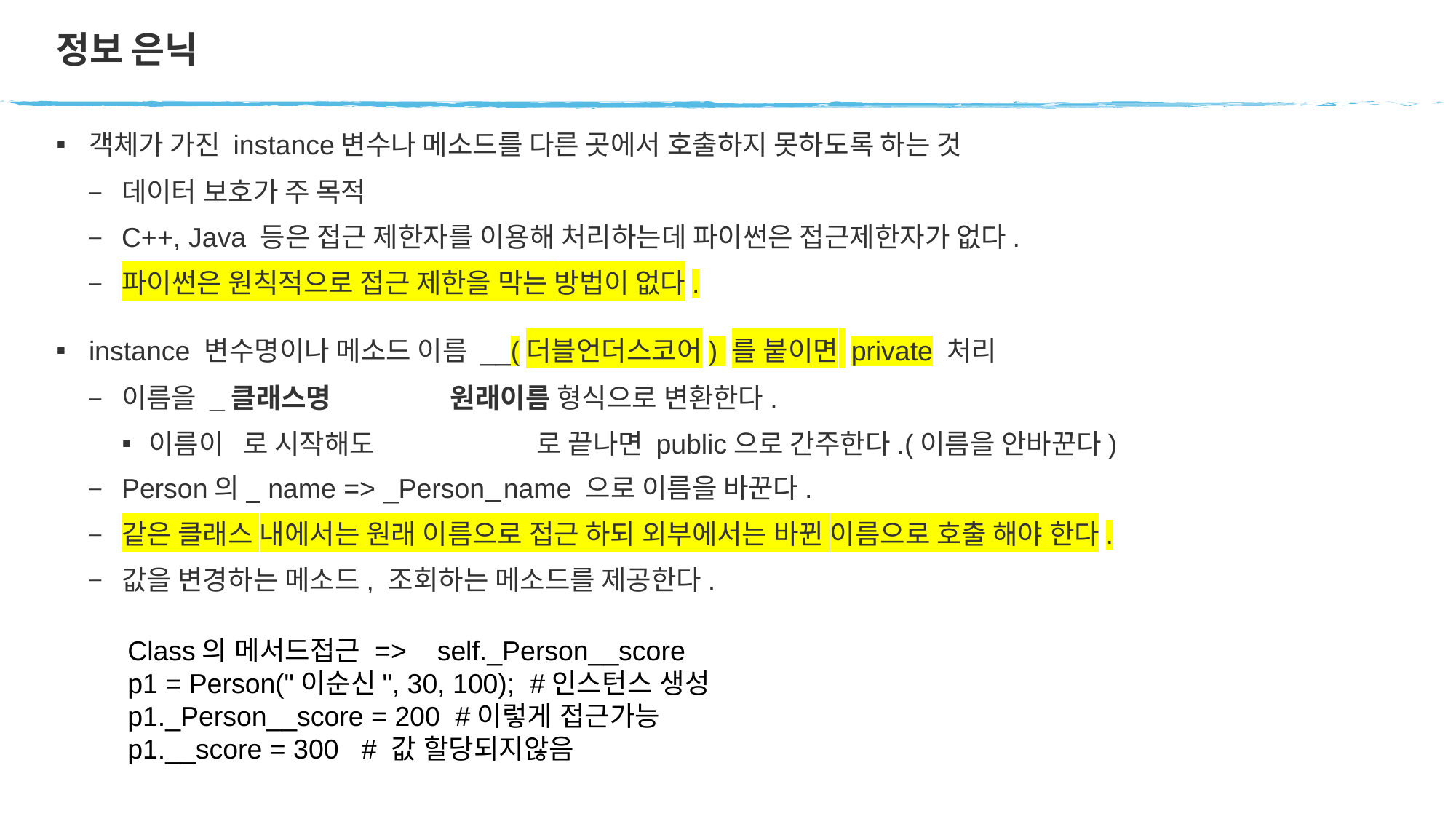

# 정보 은닉
객체가 가진 instance변수나 메소드를 다른 곳에서 호출하지 못하도록 하는 것
데이터 보호가 주 목적
C++, Java 등은 접근 제한자를 이용해 처리하는데 파이썬은 접근제한자가 없다.
파이썬은 원칙적으로 접근 제한을 막는 방법이 없다.
instance 변수명이나 메소드 이름 __(더블언더스코어) 를 붙이면 private 처리
이름을 _클래스명	원래이름 형식으로 변환한다.
이름이 	로 시작해도 	로 끝나면 public으로 간주한다.(이름을 안바꾼다)
Person의   name => _Person  name 으로 이름을 바꾼다.
같은 클래스 내에서는 원래 이름으로 접근 하되 외부에서는 바뀐 이름으로 호출 해야 한다.
값을 변경하는 메소드, 조회하는 메소드를 제공한다.
Class의 메서드접근 =>    self._Person__score
p1 = Person("이순신", 30, 100);  #인스턴스 생성
p1._Person__score = 200  #이렇게 접근가능
p1.__score = 300   # 값 할당되지않음